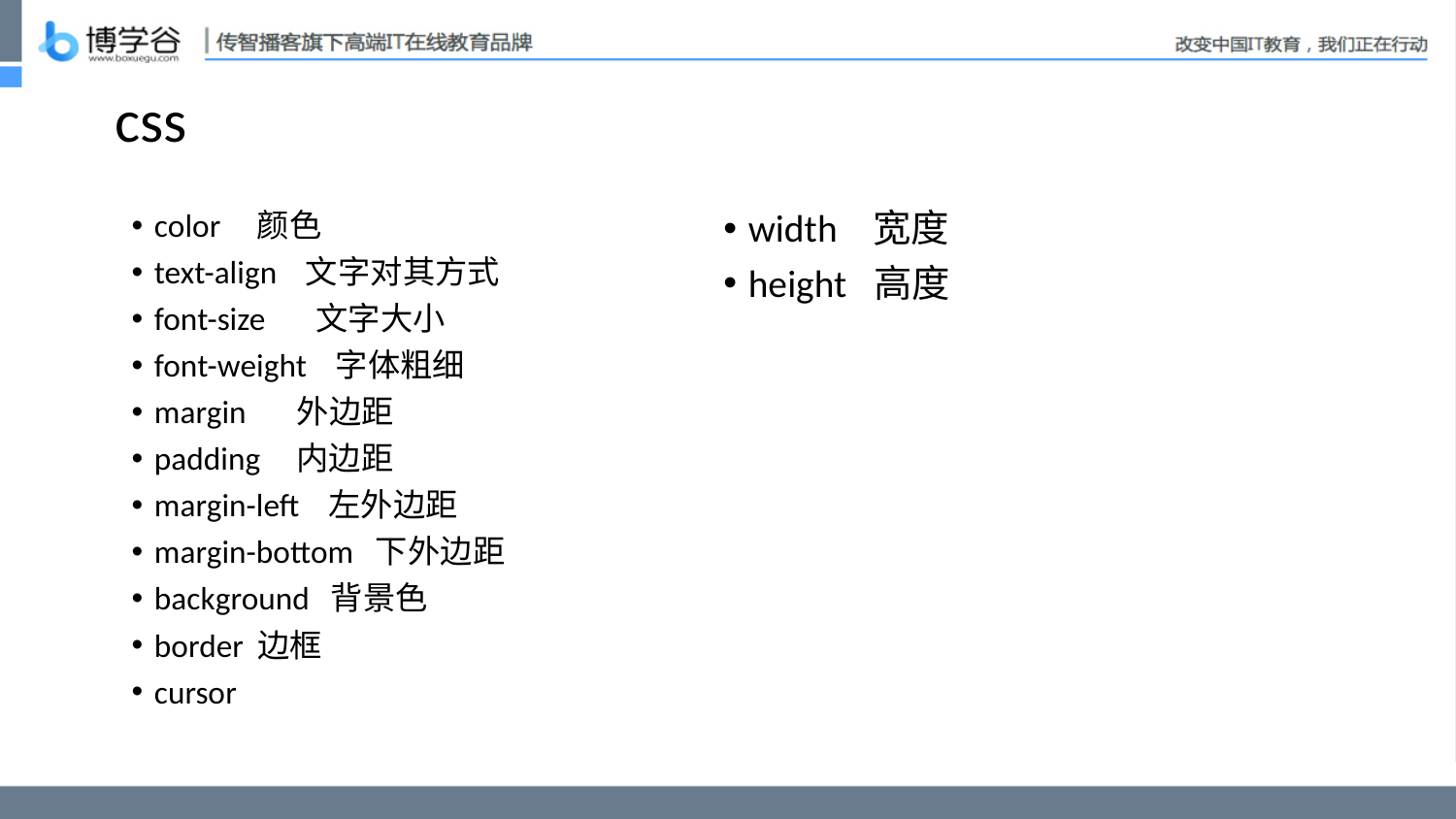

# css
color    颜色
text-align   文字对其方式
font-size      文字大小
font-weight   字体粗细
margin      外边距
padding    内边距
margin-left   左外边距
margin-bottom  下外边距
background  背景色
border 边框
cursor

width   宽度
height  高度